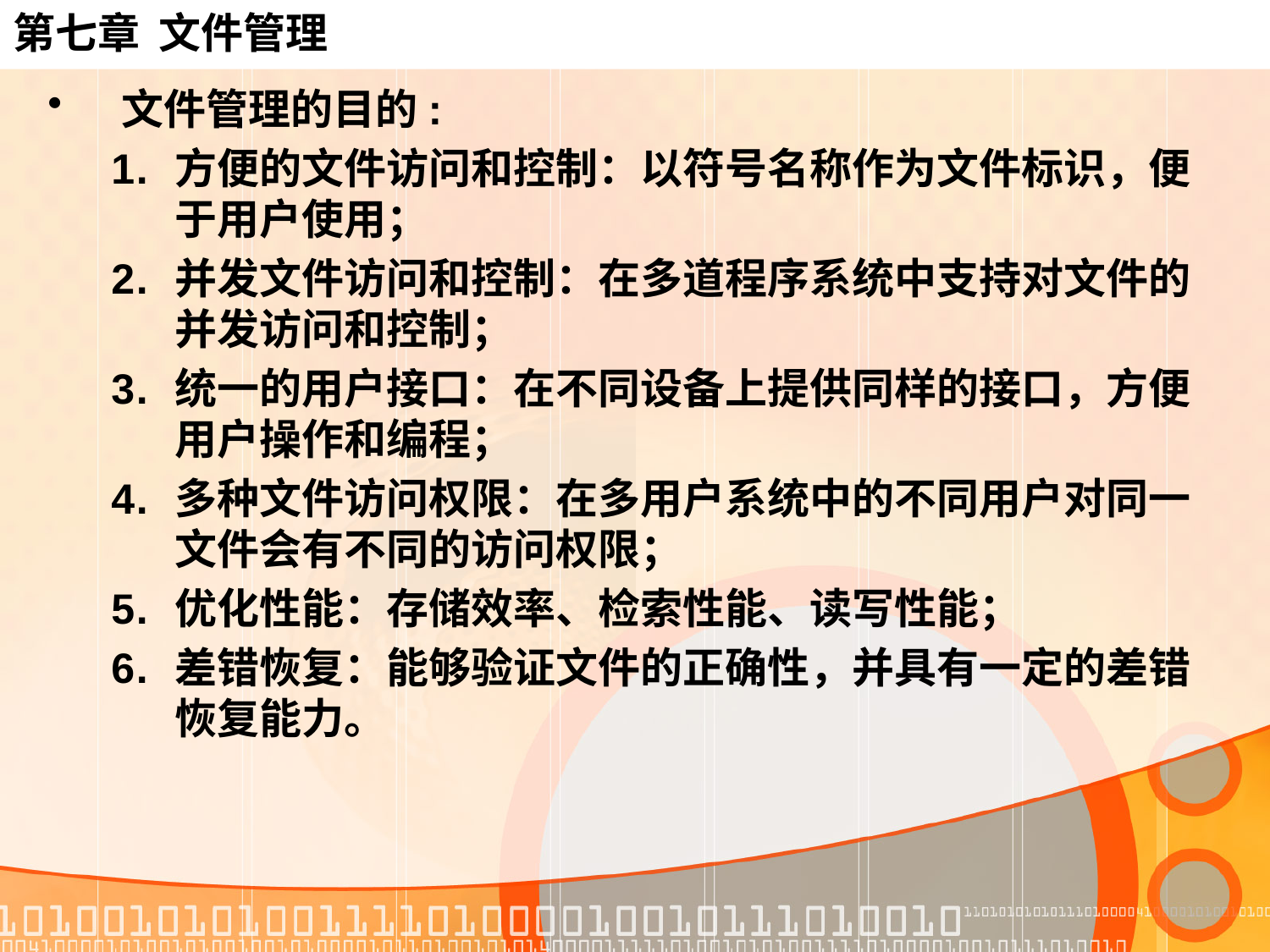

# 第七章  文件管理
文件管理的目的:
方便的文件访问和控制：以符号名称作为文件标识，便于用户使用；
并发文件访问和控制：在多道程序系统中支持对文件的并发访问和控制；
统一的用户接口：在不同设备上提供同样的接口，方便用户操作和编程；
多种文件访问权限：在多用户系统中的不同用户对同一文件会有不同的访问权限；
优化性能：存储效率、检索性能、读写性能；
差错恢复：能够验证文件的正确性，并具有一定的差错恢复能力。